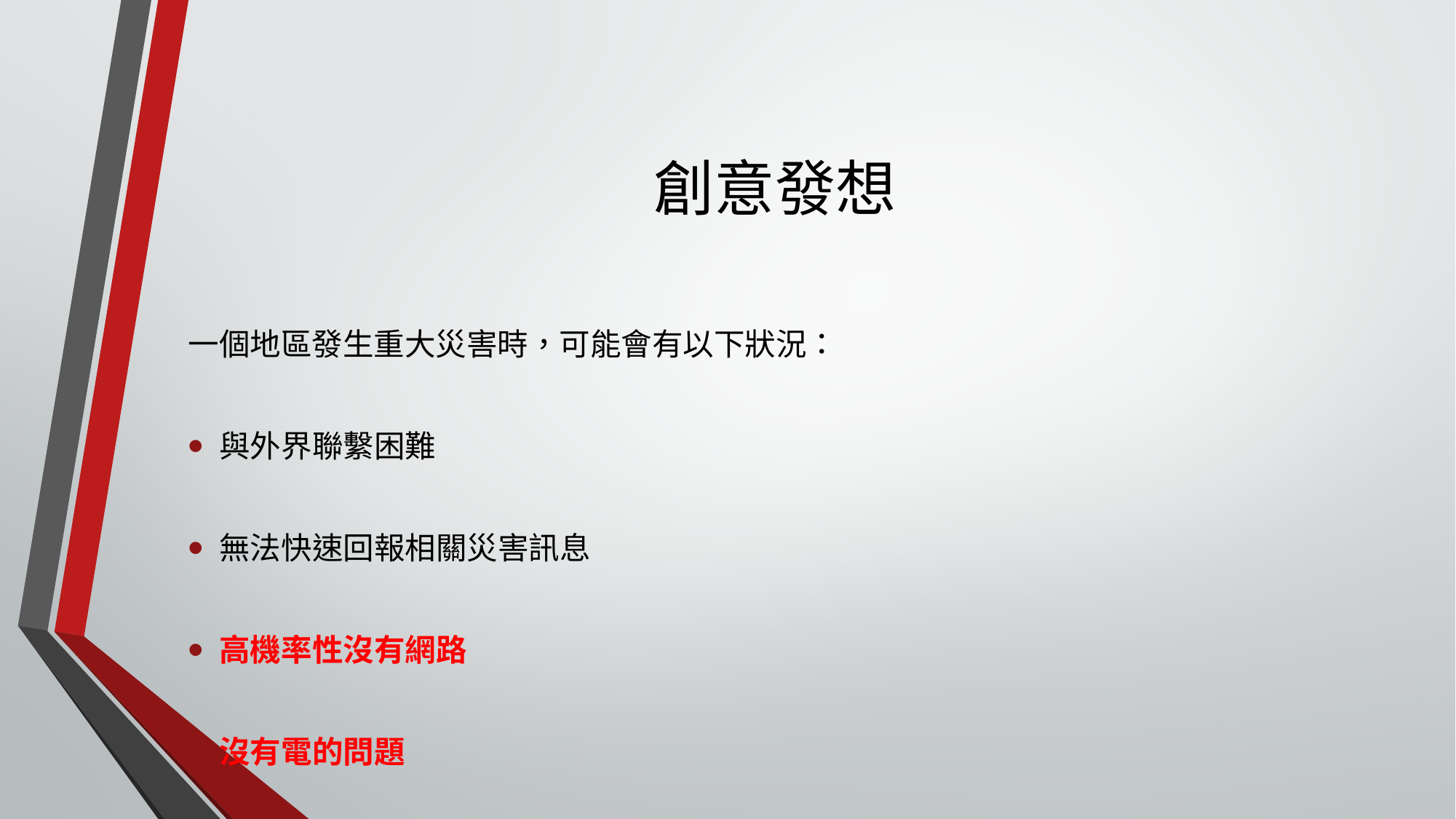

# 創意發想
一個地區發生重大災害時，可能會有以下狀況：

與外界聯繫困難

無法快速回報相關災害訊息

高機率性沒有網路

沒有電的問題